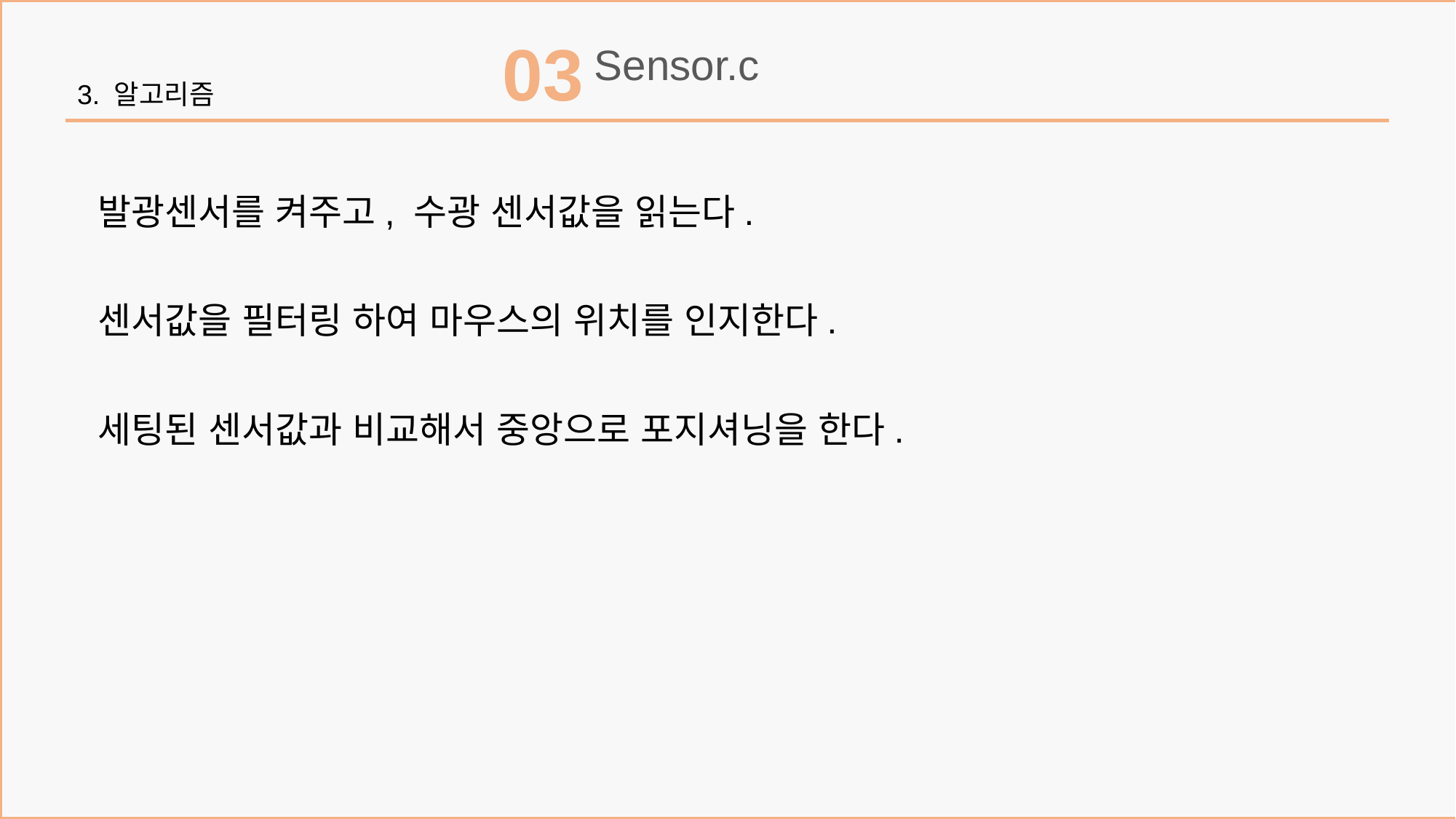

03
Sensor.c
3. 알고리즘

발광센서를 켜주고, 수광 센서값을 읽는다.

센서값을 필터링 하여 마우스의 위치를 인지한다.

세팅된 센서값과 비교해서 중앙으로 포지셔닝을 한다.